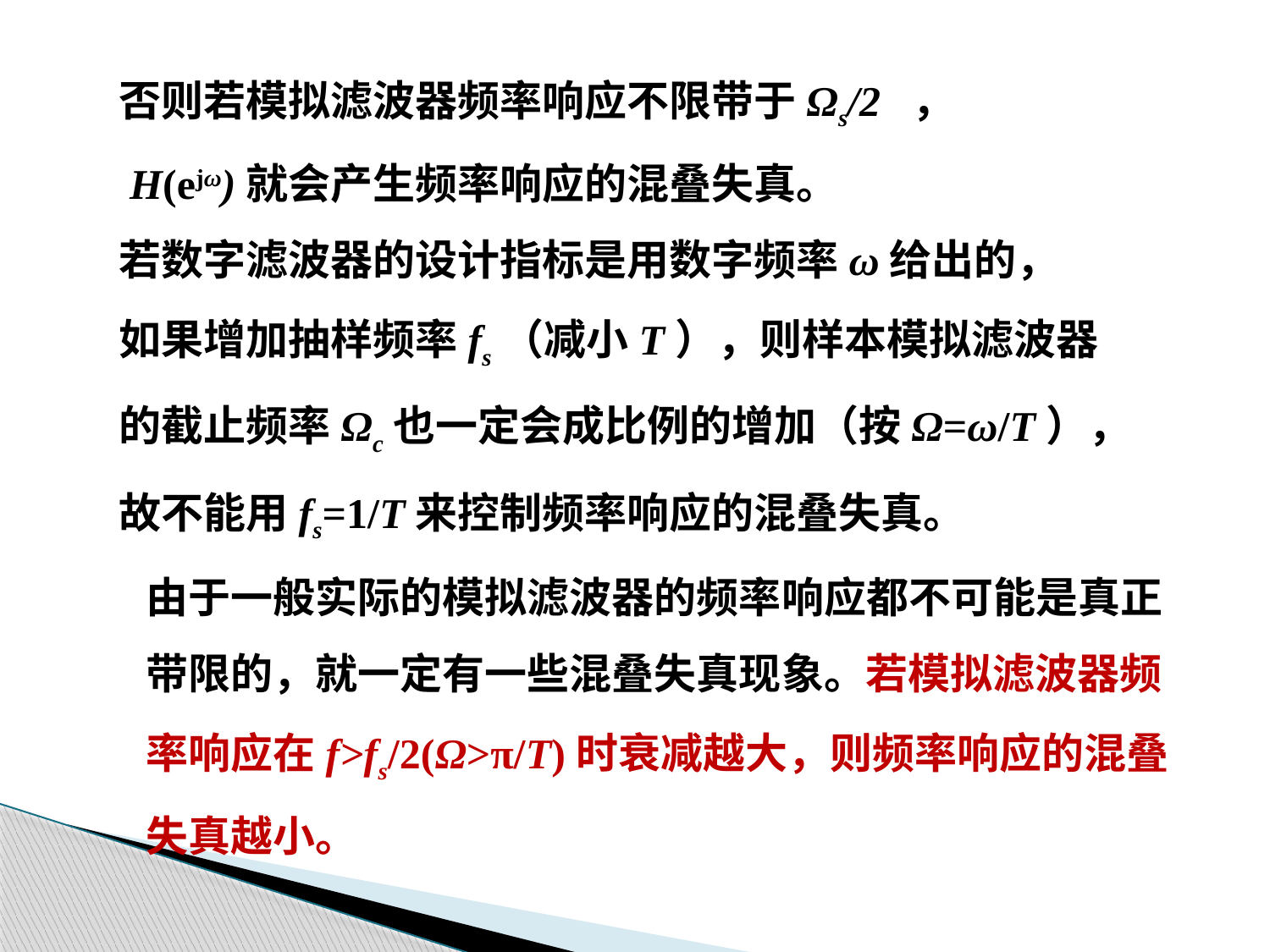

否则若模拟滤波器频率响应不限带于Ωs/2  ，
 H(ejω)就会产生频率响应的混叠失真。
若数字滤波器的设计指标是用数字频率ω给出的，
如果增加抽样频率fs（减小T），则样本模拟滤波器
的截止频率Ωc也一定会成比例的增加（按Ω=ω/T），
故不能用fs=1/T来控制频率响应的混叠失真。
由于一般实际的模拟滤波器的频率响应都不可能是真正
带限的，就一定有一些混叠失真现象。若模拟滤波器频
率响应在f>fs/2(Ω>π/T)时衰减越大，则频率响应的混叠
失真越小。